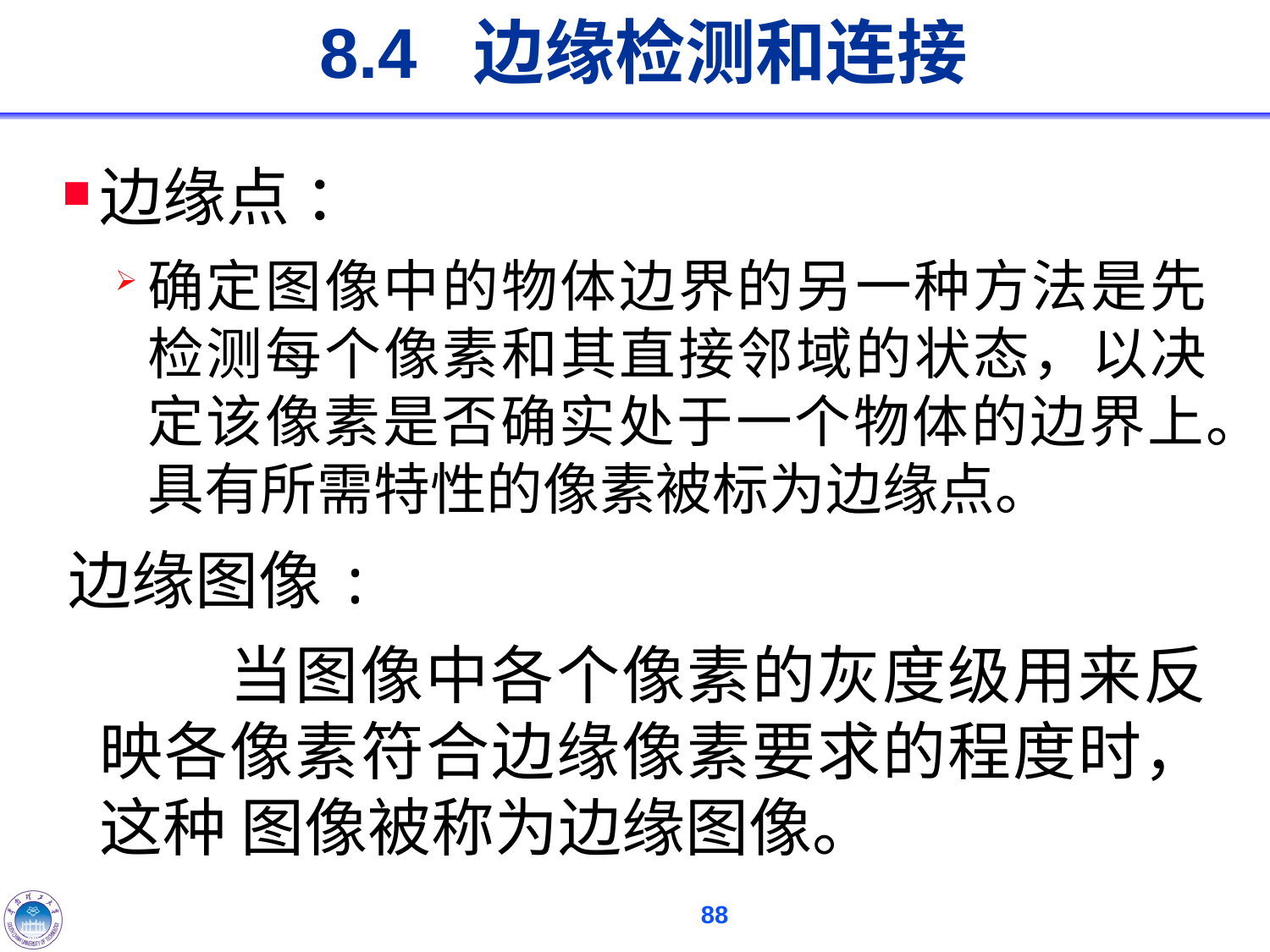

# 8.4  边缘检测和连接
边缘点 ：
确定图像中的物体边界的另一种方法是先检测每个像素和其直接邻域的状态，以决定该像素是否确实处于一个物体的边界上。具有所需特性的像素被标为边缘点。
边缘图像:
		当图像中各个像素的灰度级用来反映各像素符合边缘像素要求的程度时，这种 图像被称为边缘图像。